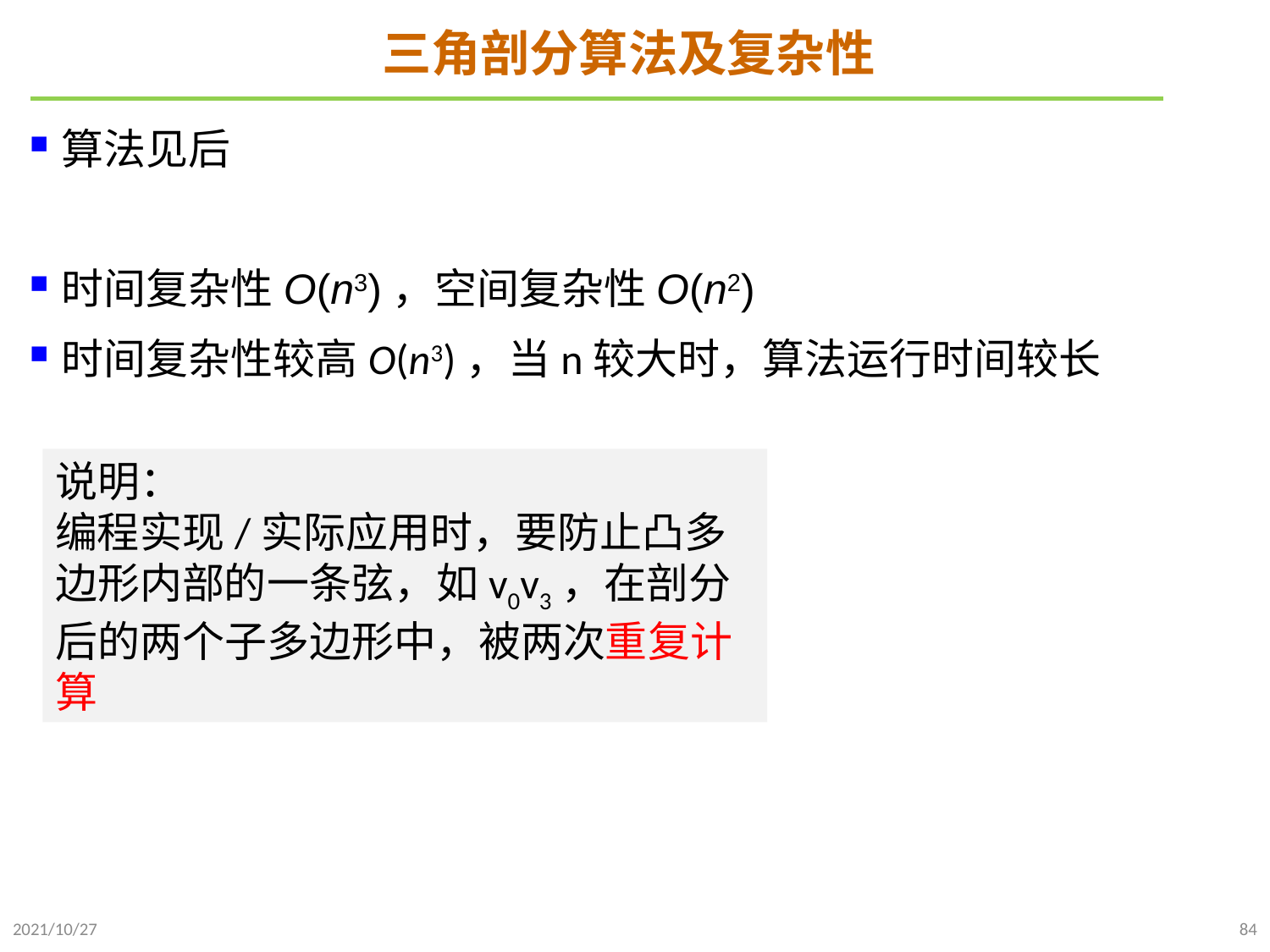

# 三角剖分算法及复杂性
算法见后

时间复杂性O(n3)，空间复杂性O(n2)
时间复杂性较高O(n3)，当n较大时，算法运行时间较长

说明：
编程实现/实际应用时，要防止凸多边形内部的一条弦，如v0v3，在剖分后的两个子多边形中，被两次重复计算

2021/10/27
84